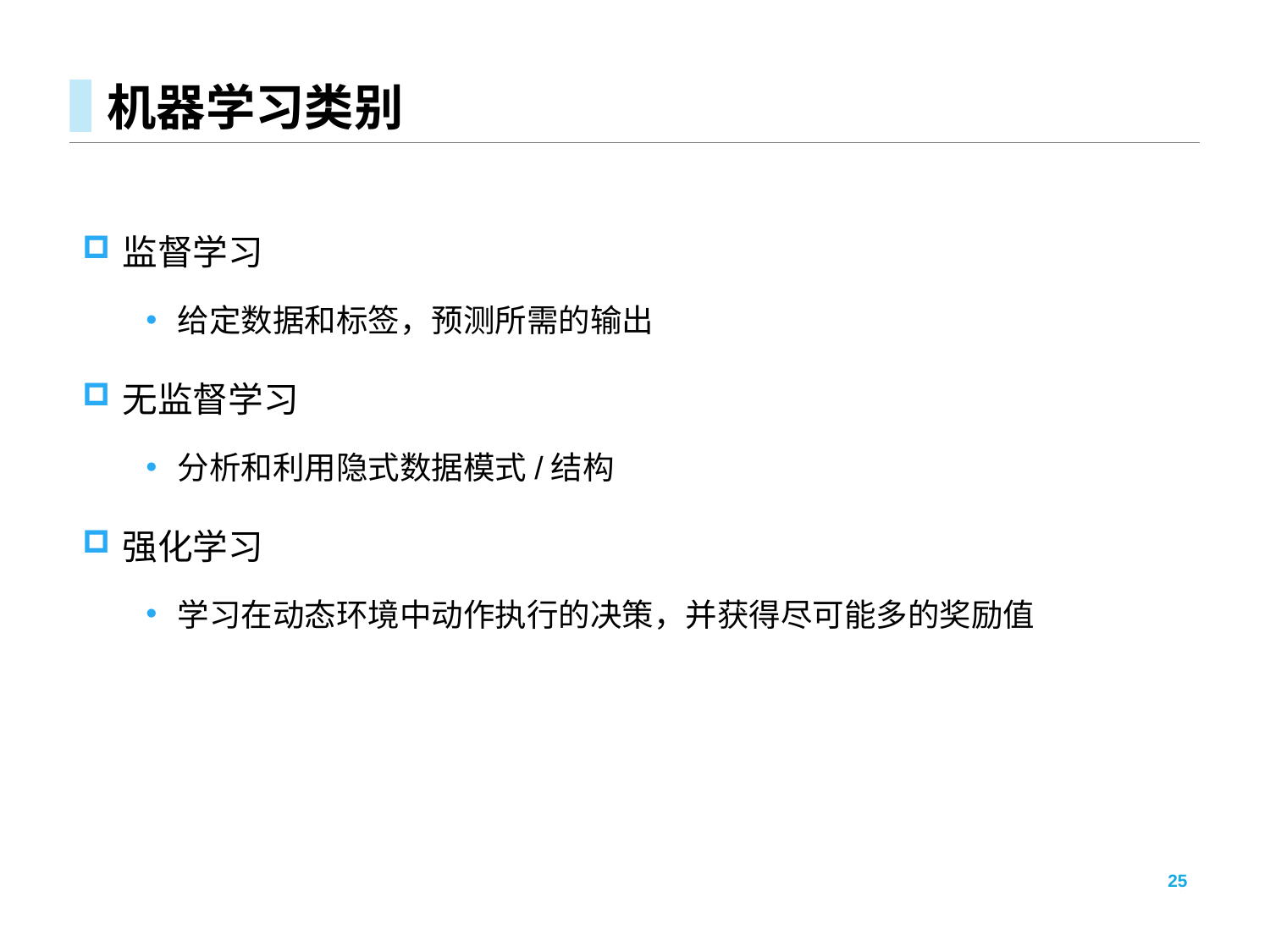

# 机器学习类别
监督学习
给定数据和标签，预测所需的输出
无监督学习
分析和利用隐式数据模式/结构
强化学习
学习在动态环境中动作执行的决策，并获得尽可能多的奖励值
25